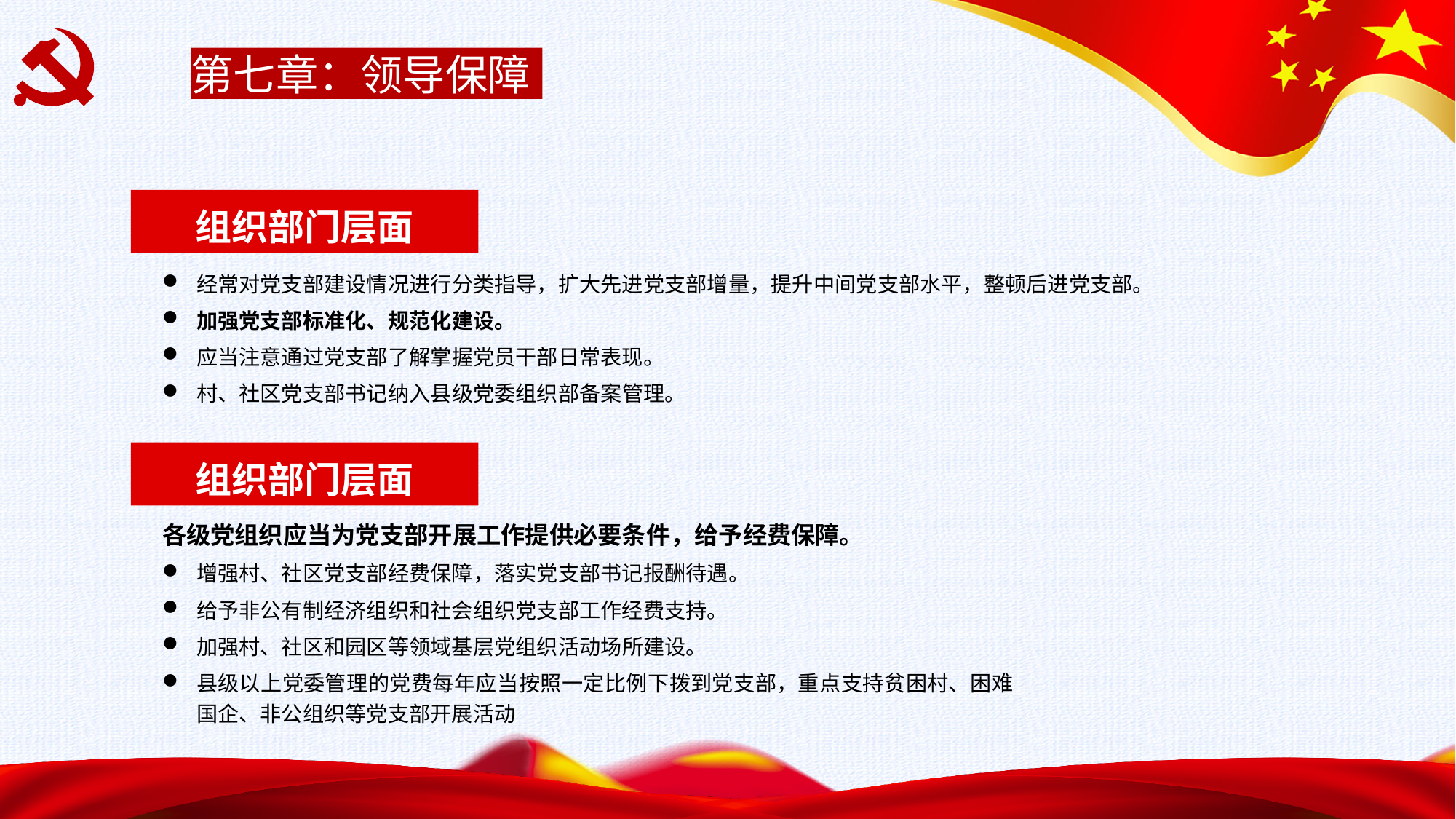

第七章：领导保障
组织部门层面
经常对党支部建设情况进行分类指导，扩大先进党支部增量，提升中间党支部水平，整顿后进党支部。
加强党支部标准化、规范化建设。
应当注意通过党支部了解掌握党员干部日常表现。
村、社区党支部书记纳入县级党委组织部备案管理。
组织部门层面
各级党组织应当为党支部开展工作提供必要条件，给予经费保障。
增强村、社区党支部经费保障，落实党支部书记报酬待遇。
给予非公有制经济组织和社会组织党支部工作经费支持。
加强村、社区和园区等领域基层党组织活动场所建设。
县级以上党委管理的党费每年应当按照一定比例下拨到党支部，重点支持贫困村、困难国企、非公组织等党支部开展活动